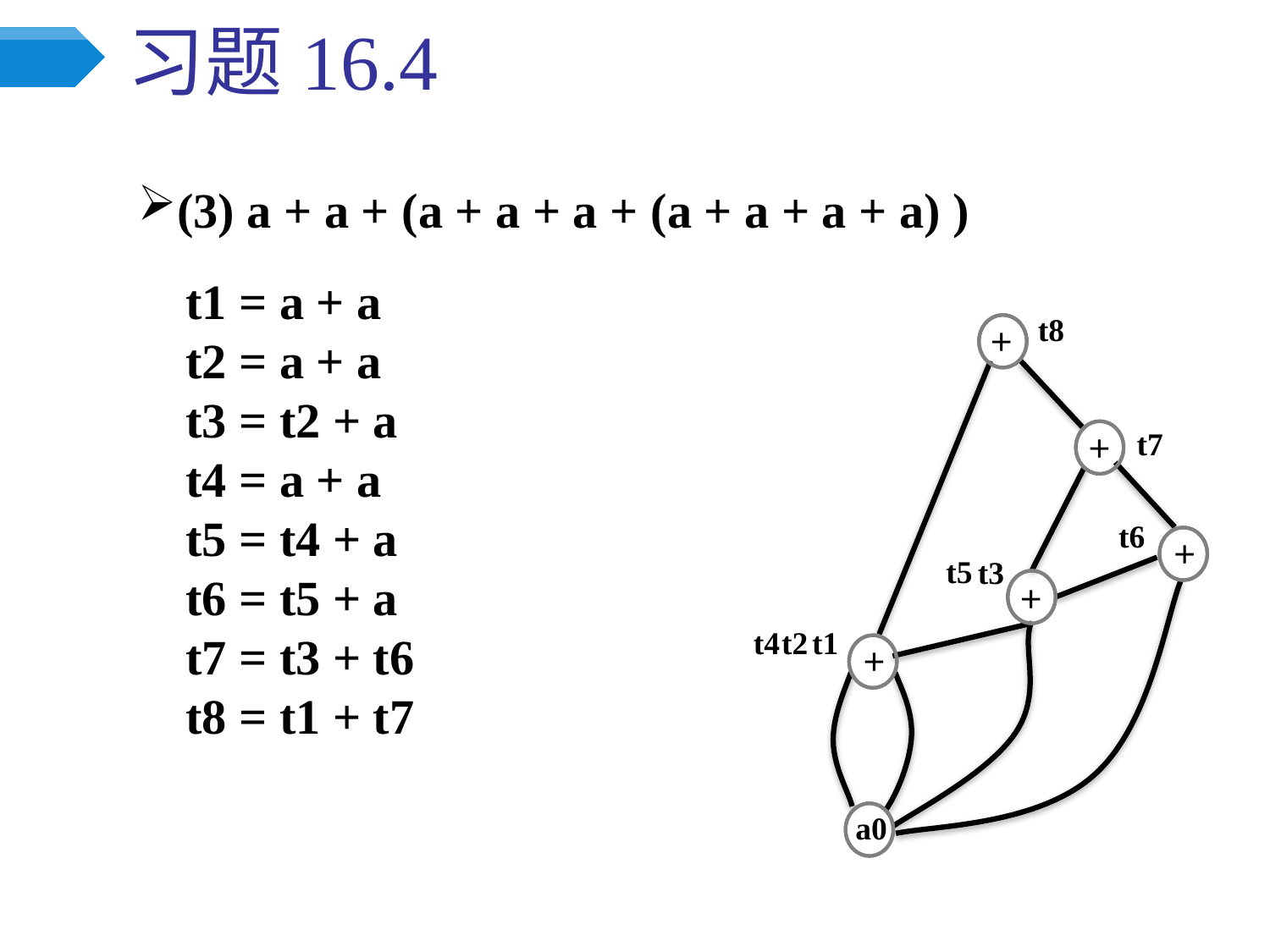

# 习题16.4
(3) a + a + (a + a + a + (a + a + a + a) )
t1 = a + a
t2 = a + a
t3 = t2 + a
t4 = a + a
t5 = t4 + a
t6 = t5 + a
t7 = t3 + t6
t8 = t1 + t7
t8
+

t7
+

t6
+

t5
t3

+

t4
t2
t1

+

a0